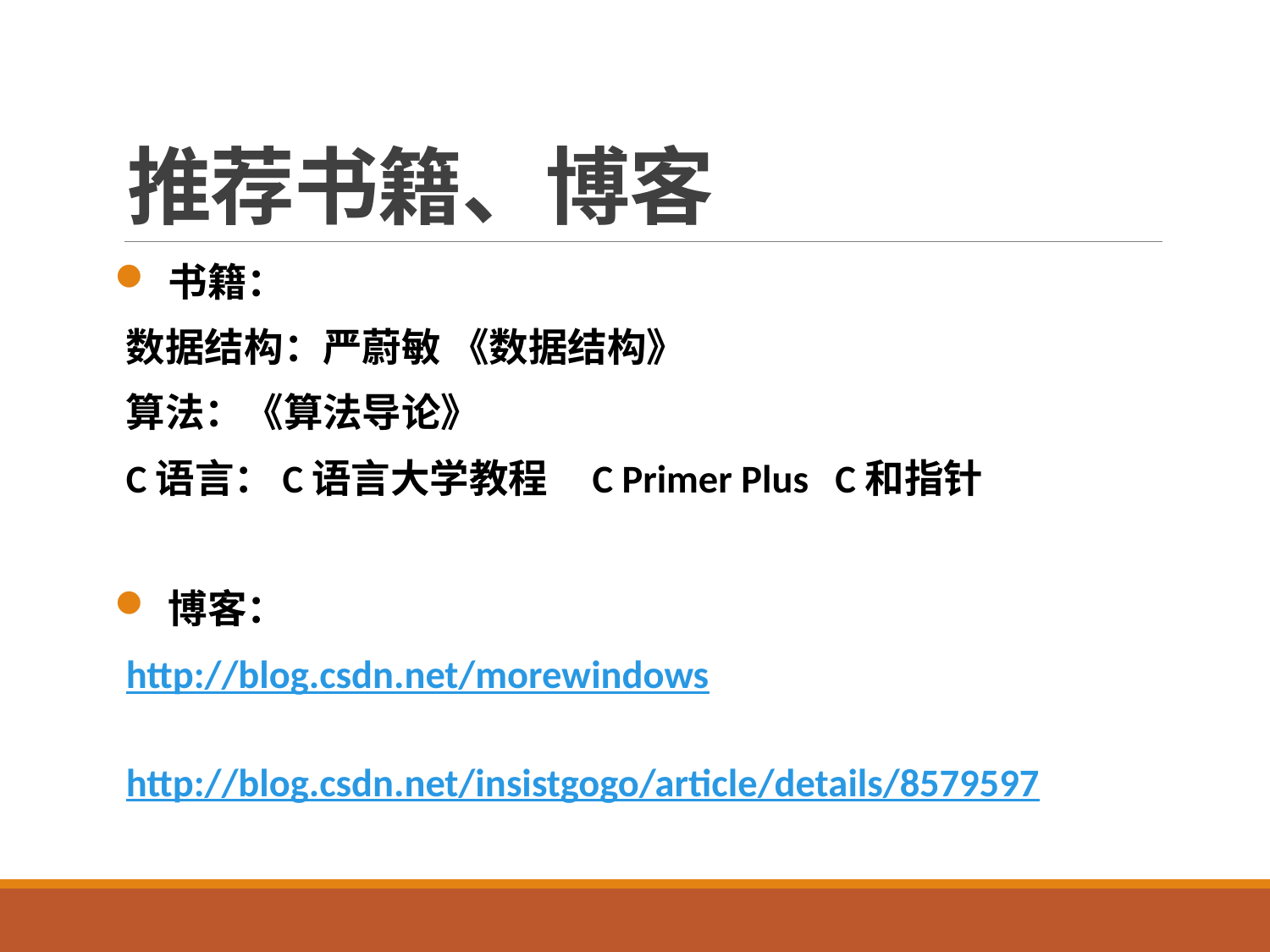

# 推荐书籍、博客
 书籍：
数据结构：严蔚敏 《数据结构》
算法：《算法导论》
C语言：C语言大学教程    C Primer Plus   C和指针

 博客：
http://blog.csdn.net/morewindows
http://blog.csdn.net/insistgogo/article/details/8579597